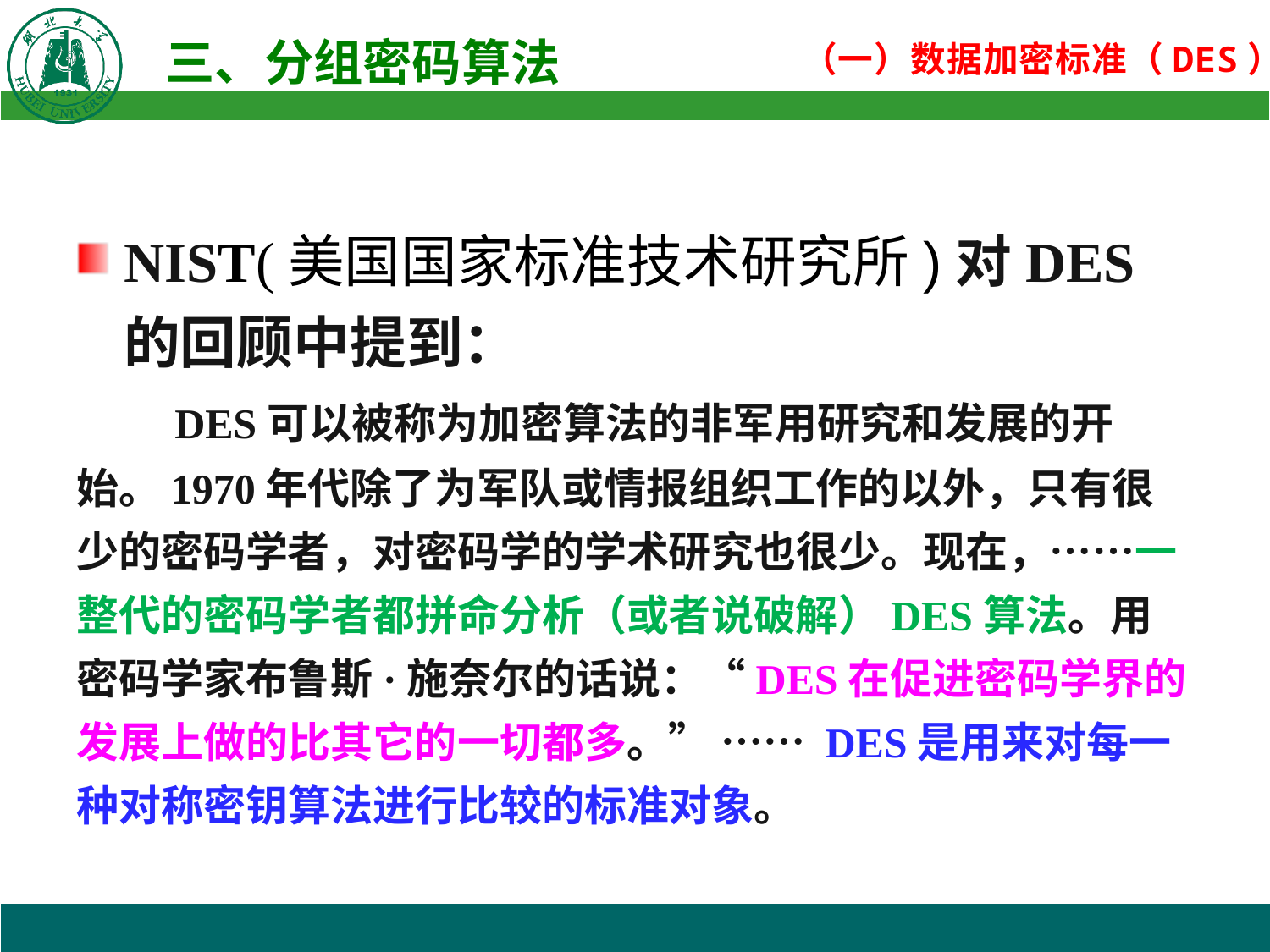

NIST(美国国家标准技术研究所)对DES的回顾中提到：
    DES可以被称为加密算法的非军用研究和发展的开始。1970年代除了为军队或情报组织工作的以外，只有很少的密码学者，对密码学的学术研究也很少。现在，……一整代的密码学者都拼命分析（或者说破解）DES算法。用密码学家布鲁斯·施奈尔的话说：“DES在促进密码学界的发展上做的比其它的一切都多。” …… DES是用来对每一种对称密钥算法进行比较的标准对象。